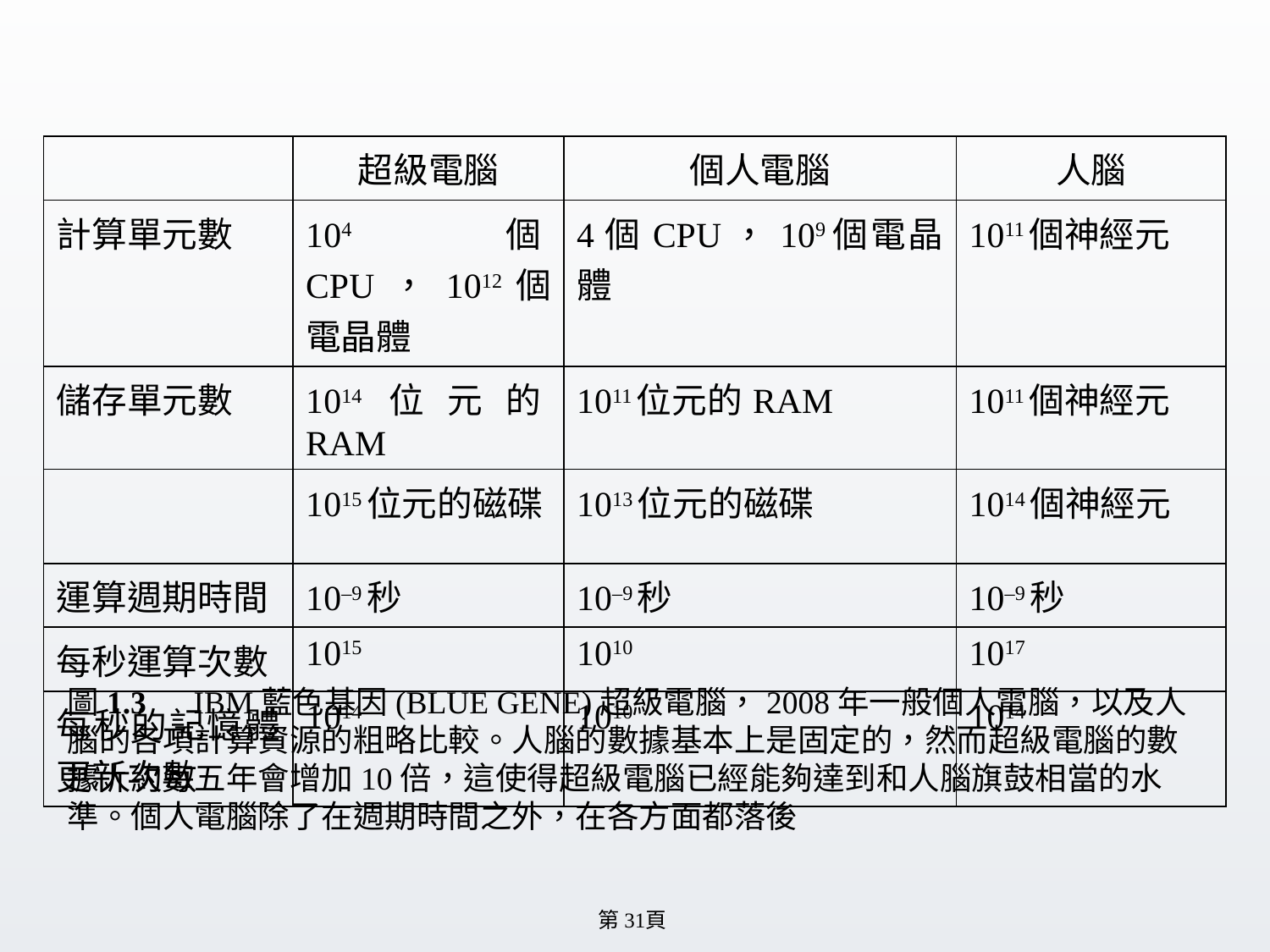

|  | 超級電腦 | 個人電腦 | 人腦 |
| --- | --- | --- | --- |
| 計算單元數 | 104個CPU，1012個電晶體 | 4個CPU，109個電晶體 | 1011個神經元 |
| 儲存單元數 | 1014位元的RAM | 1011位元的RAM | 1011個神經元 |
|  | 1015位元的磁碟 | 1013位元的磁碟 | 1014個神經元 |
| 運算週期時間 | 10–9秒 | 10–9秒 | 10–9秒 |
| 每秒運算次數 | 1015 | 1010 | 1017 |
| 每秒的記憶體更新次數 | 1014 | 1010 | 1014 |
圖1.3　IBM藍色基因(BLUE GENE)超級電腦，2008年一般個人電腦，以及人腦的各項計算資源的粗略比較。人腦的數據基本上是固定的，然而超級電腦的數據大約每五年會增加10倍，這使得超級電腦已經能夠達到和人腦旗鼓相當的水準。個人電腦除了在週期時間之外，在各方面都落後